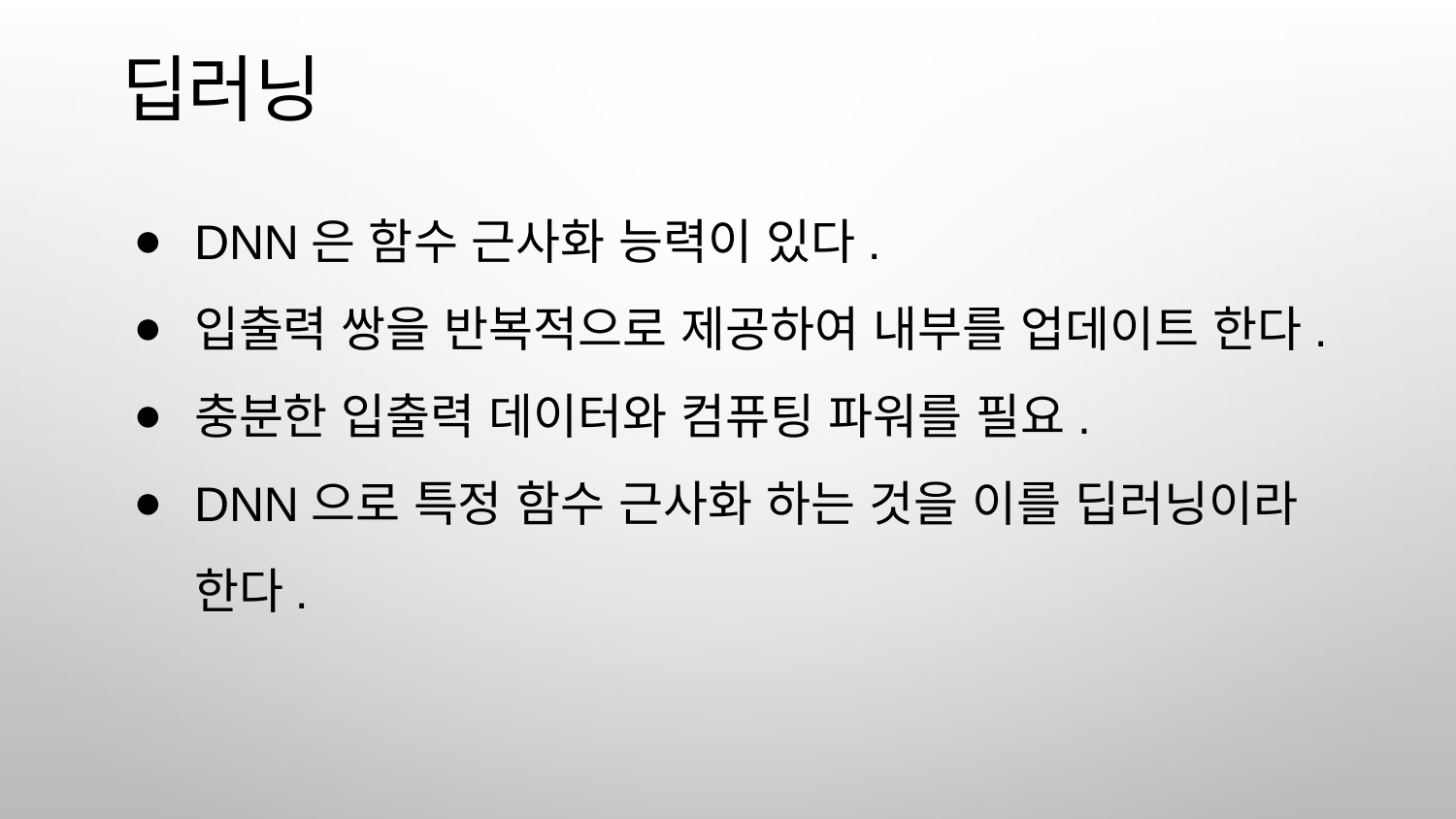

# 딥러닝
DNN은 함수 근사화 능력이 있다.
입출력 쌍을 반복적으로 제공하여 내부를 업데이트 한다.
충분한 입출력 데이터와 컴퓨팅 파워를 필요.
DNN으로 특정 함수 근사화 하는 것을 이를 딥러닝이라 한다.